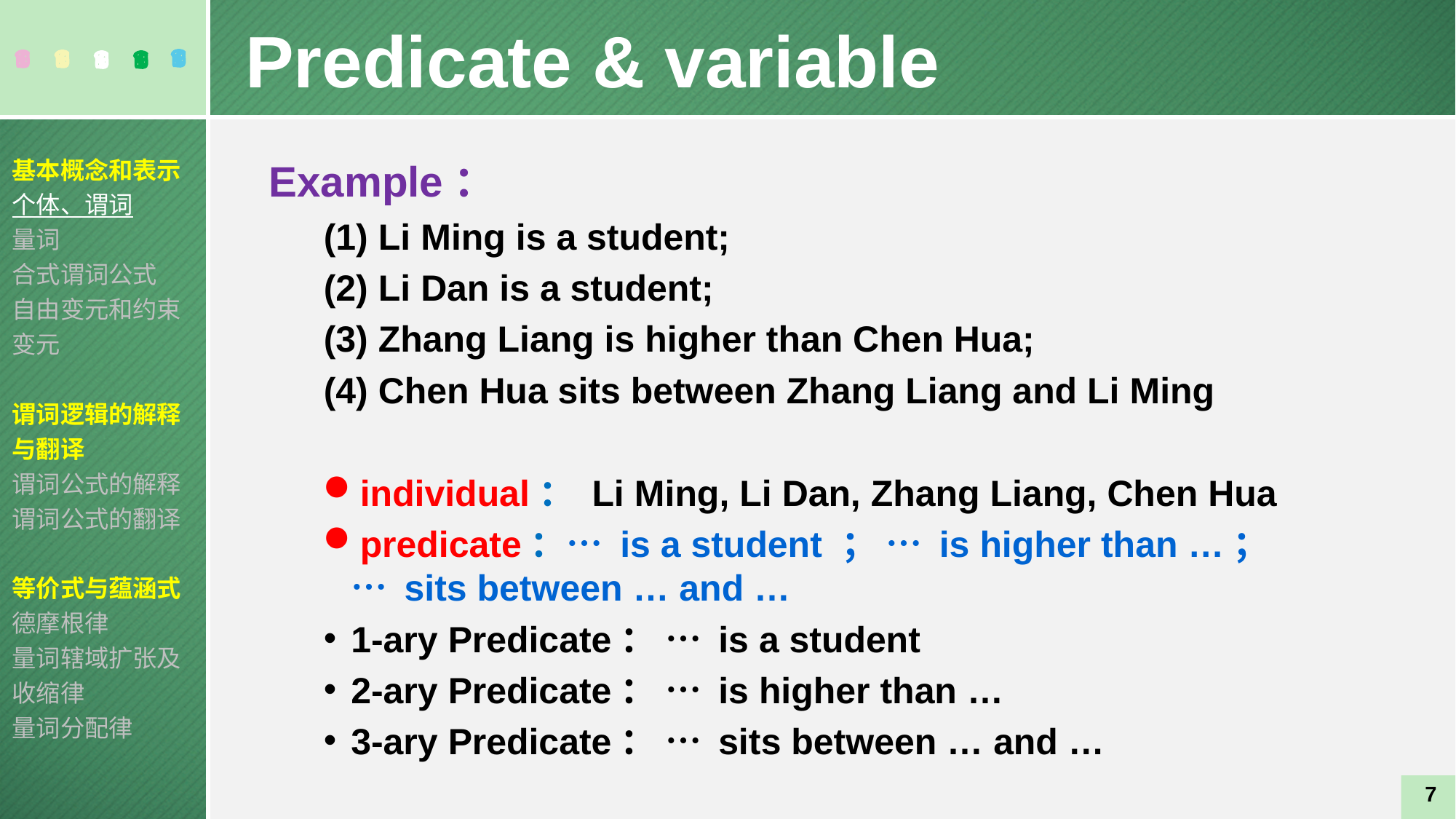

Predicate & variable

基本概念和表示
个体、谓词
量词
合式谓词公式
自由变元和约束变元

谓词逻辑的解释与翻译
谓词公式的解释
谓词公式的翻译

等价式与蕴涵式
德摩根律
量词辖域扩张及收缩律
量词分配律

Example：
(1) Li Ming is a student;
(2) Li Dan is a student;
(3) Zhang Liang is higher than Chen Hua;
(4) Chen Hua sits between Zhang Liang and Li Ming

individual： Li Ming, Li Dan, Zhang Liang, Chen Hua
predicate：… is a student ； … is higher than …； … sits between … and …
1-ary Predicate： … is a student
2-ary Predicate： … is higher than …
3-ary Predicate： … sits between … and …
7